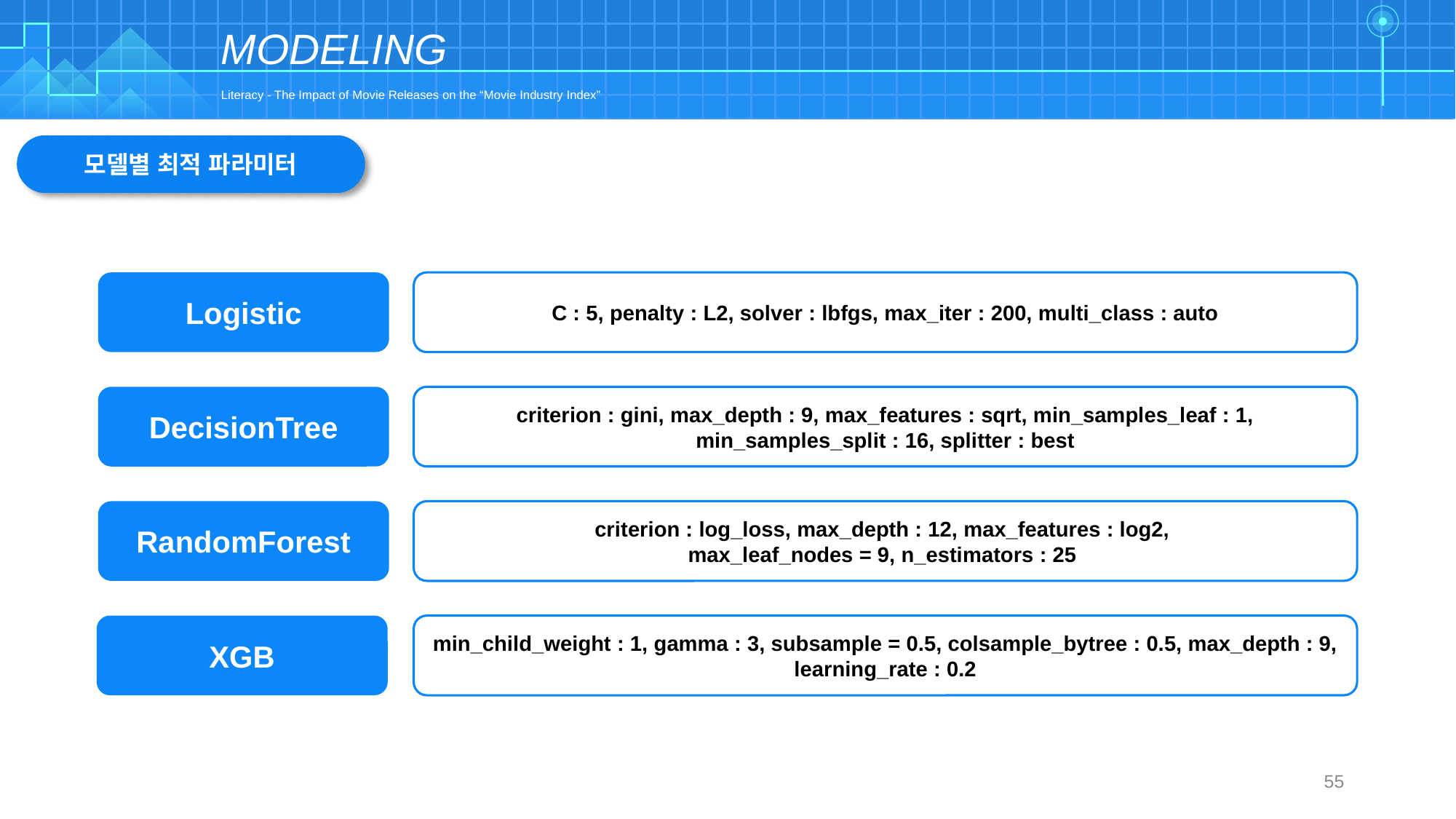

|  |  |  |  |  |  |  |  |  |  |  |  |  |  |  |  |  |  |  |  |  |  |  |  |  |  |  |  |  |  |  |  |  |  |  |  |  |  |  |  |  |  |  |  |  |  |  |  |  |  |  |  |  |  |  |  |  |  |  |  |
| --- | --- | --- | --- | --- | --- | --- | --- | --- | --- | --- | --- | --- | --- | --- | --- | --- | --- | --- | --- | --- | --- | --- | --- | --- | --- | --- | --- | --- | --- | --- | --- | --- | --- | --- | --- | --- | --- | --- | --- | --- | --- | --- | --- | --- | --- | --- | --- | --- | --- | --- | --- | --- | --- | --- | --- | --- | --- | --- | --- |
|  |  |  |  |  |  |  |  |  |  |  |  |  |  |  |  |  |  |  |  |  |  |  |  |  |  |  |  |  |  |  |  |  |  |  |  |  |  |  |  |  |  |  |  |  |  |  |  |  |  |  |  |  |  |  |  |  |  |  |  |
|  |  |  |  |  |  |  |  |  |  |  |  |  |  |  |  |  |  |  |  |  |  |  |  |  |  |  |  |  |  |  |  |  |  |  |  |  |  |  |  |  |  |  |  |  |  |  |  |  |  |  |  |  |  |  |  |  |  |  |  |
|  |  |  |  |  |  |  |  |  |  |  |  |  |  |  |  |  |  |  |  |  |  |  |  |  |  |  |  |  |  |  |  |  |  |  |  |  |  |  |  |  |  |  |  |  |  |  |  |  |  |  |  |  |  |  |  |  |  |  |  |
|  |  |  |  |  |  |  |  |  |  |  |  |  |  |  |  |  |  |  |  |  |  |  |  |  |  |  |  |  |  |  |  |  |  |  |  |  |  |  |  |  |  |  |  |  |  |  |  |  |  |  |  |  |  |  |  |  |  |  |  |

MODELING
Literacy - The Impact of Movie Releases on the “Movie Industry Index”

모델별 최적 파라미터
Logistic
C : 5, penalty : L2, solver : lbfgs, max_iter : 200, multi_class : auto
DecisionTree
criterion : gini, max_depth : 9, max_features : sqrt, min_samples_leaf : 1, min_samples_split : 16, splitter : best
RandomForest
criterion : log_loss, max_depth : 12, max_features : log2,
max_leaf_nodes = 9, n_estimators : 25
XGB
min_child_weight : 1, gamma : 3, subsample = 0.5, colsample_bytree : 0.5, max_depth : 9, learning_rate : 0.2
55